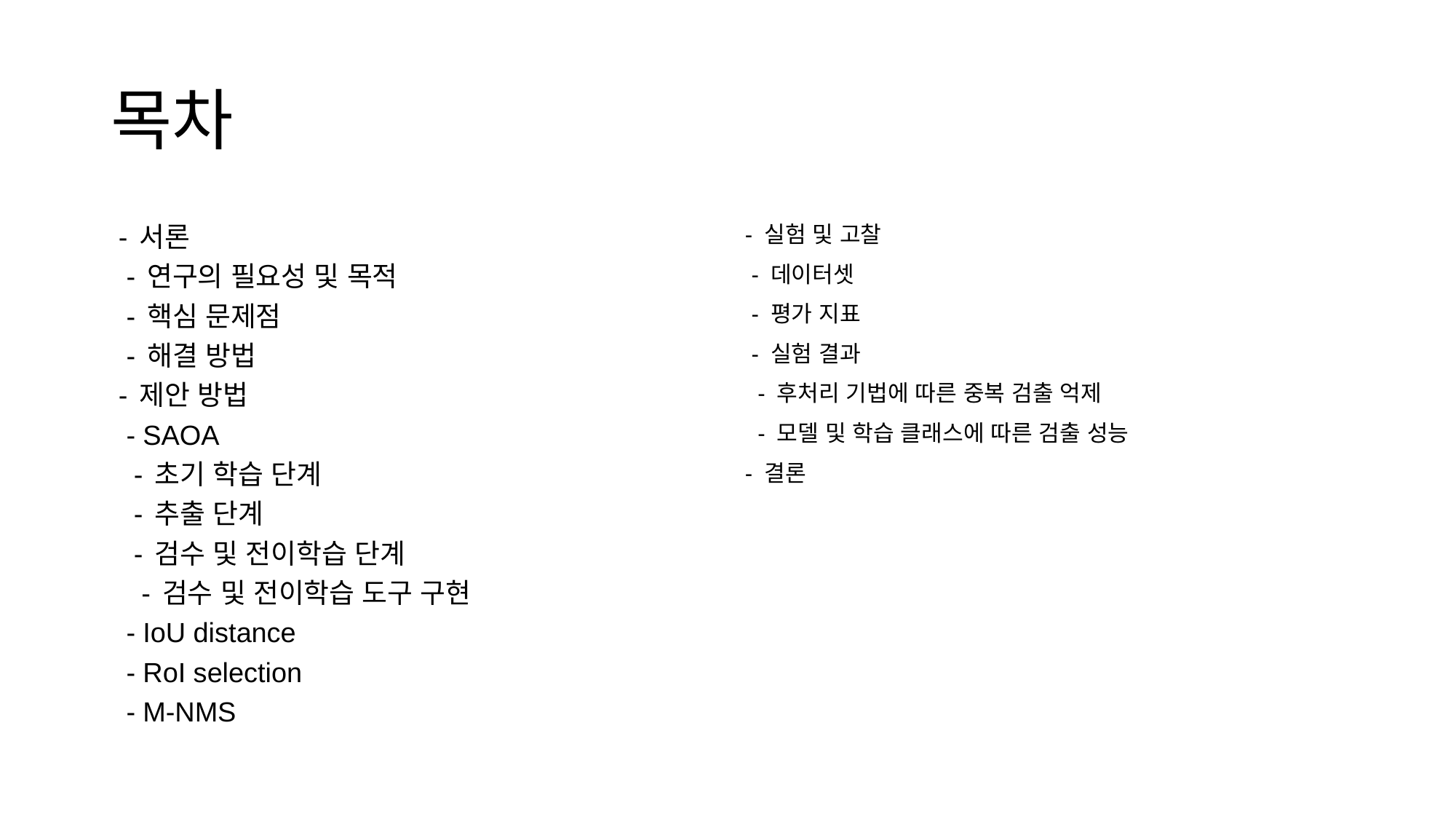

# 목차
 - 서론
  - 연구의 필요성 및 목적
  - 핵심 문제점
  - 해결 방법
 - 제안 방법
  - SAOA
   - 초기 학습 단계
   - 추출 단계
   - 검수 및 전이학습 단계
    - 검수 및 전이학습 도구 구현
  - IoU distance
  - RoI selection
  - M-NMS
 - 실험 및 고찰
  - 데이터셋
  - 평가 지표
  - 실험 결과
   - 후처리 기법에 따른 중복 검출 억제
   - 모델 및 학습 클래스에 따른 검출 성능
 - 결론